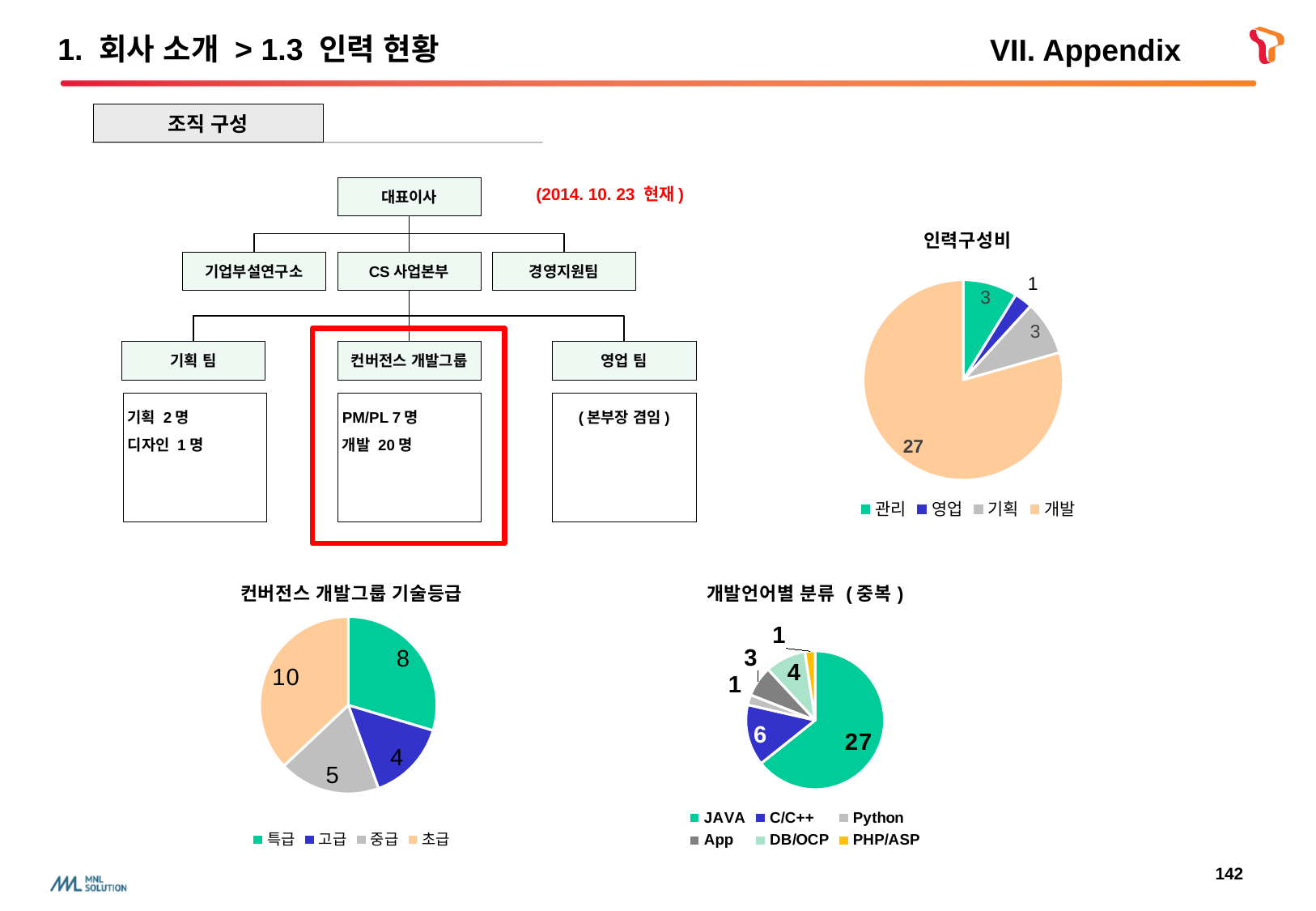

1. 회사 소개 > 1.3 인력 현황
VII. Appendix
조직 구성

대표이사
(2014. 10. 23 현재)

### Chart:

| Category | 인력구성비 |
|---|---|
| 관리 | 3.0 |
| 영업 | 1.0 |
| 기획 | 3.0 |
| 개발 | 27.0 |
기업부설연구소
CS사업본부
경영지원팀

기획 팀
영업 팀
컨버전스 개발그룹
기획 2명
디자인 1명
(본부장 겸임)
PM/PL 7명
개발 20명

### Chart: 컨버전스 개발그룹 기술등급

| Category | 개발자등급 |
|---|---|
| 특급 | 8.0 |
| 고급 | 4.0 |
| 중급 | 5.0 |
| 초급 | 10.0 |

### Chart: 개발언어별 분류 (중복)

| Category | 개발언어별 인력분포 |
|---|---|
| JAVA | 27.0 |
| C/C++ | 6.0 |
| Python | 1.0 |
| App | 3.0 |
| DB/OCP | 4.0 |
| PHP/ASP | 1.0 |